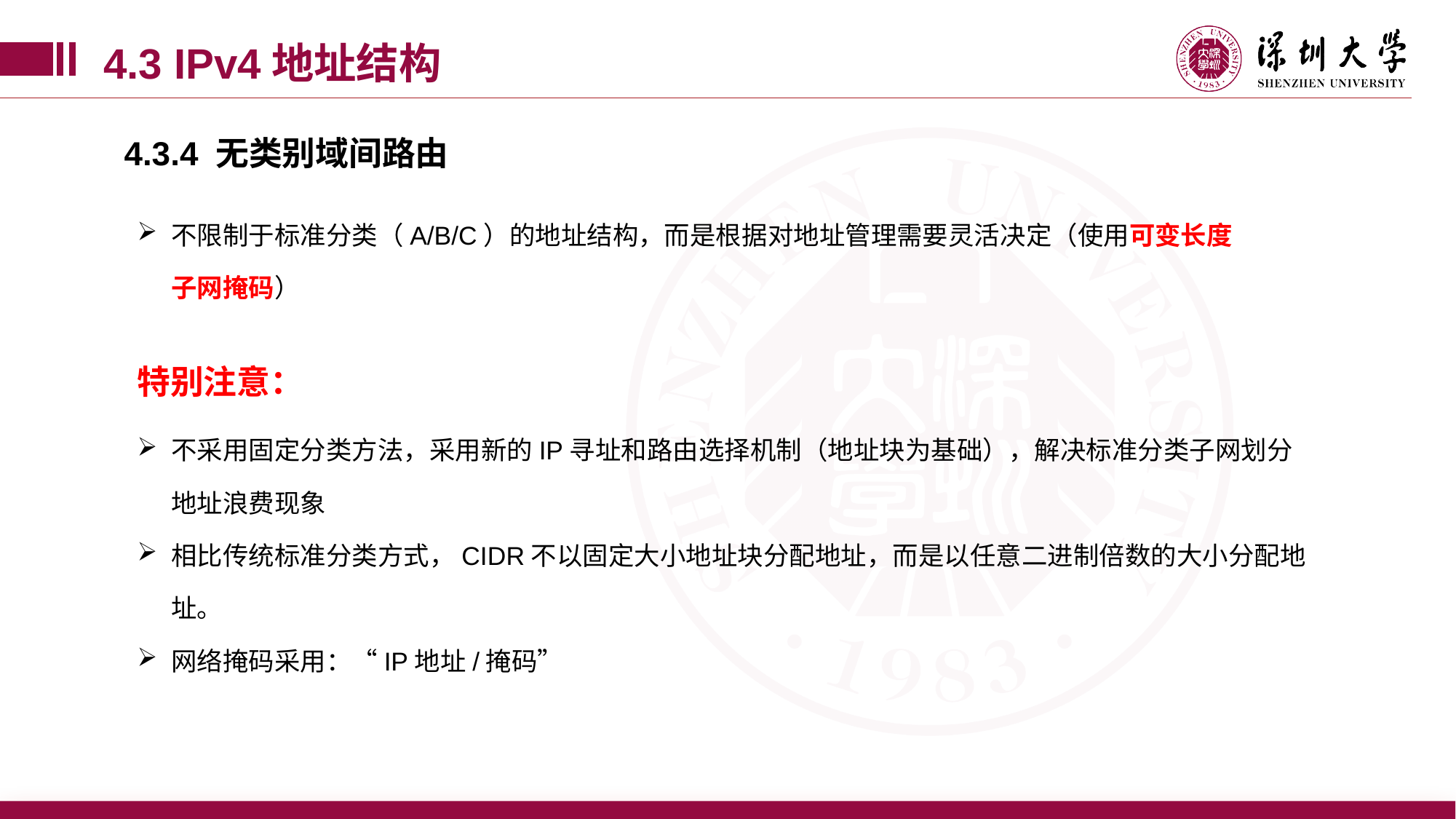

4.3 IPv4地址结构

4.3.4 无类别域间路由
不限制于标准分类（A/B/C）的地址结构，而是根据对地址管理需要灵活决定（使用可变长度子网掩码）
特别注意：
不采用固定分类方法，采用新的IP寻址和路由选择机制（地址块为基础），解决标准分类子网划分地址浪费现象
相比传统标准分类方式，CIDR不以固定大小地址块分配地址，而是以任意二进制倍数的大小分配地址。
网络掩码采用：“IP地址/掩码”